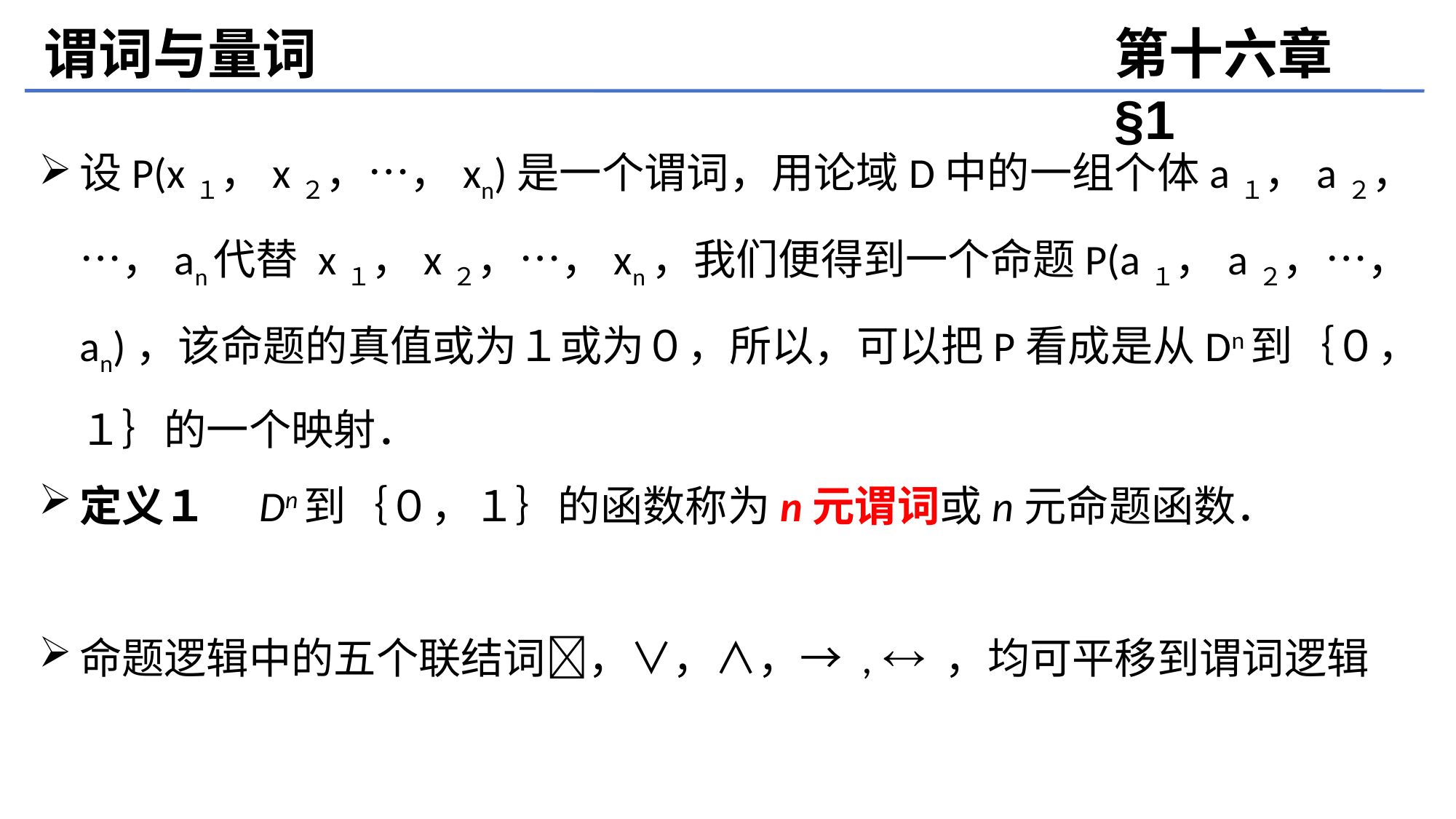

谓词与量词
第十六章 §1
设P(x１，x２，…，xn)是一个谓词，用论域D中的一组个体a１，a２，…，an代替 x１，x２，…，xn，我们便得到一个命题P(a１，a２，…，an)，该命题的真值或为１或为０，所以，可以把P看成是从Dn到｛０，１｝的一个映射．
定义１　Dn到｛０，１｝的函数称为n元谓词或n元命题函数．

命题逻辑中的五个联结词¬，∨，∧，→ , ↔ ，均可平移到谓词逻辑